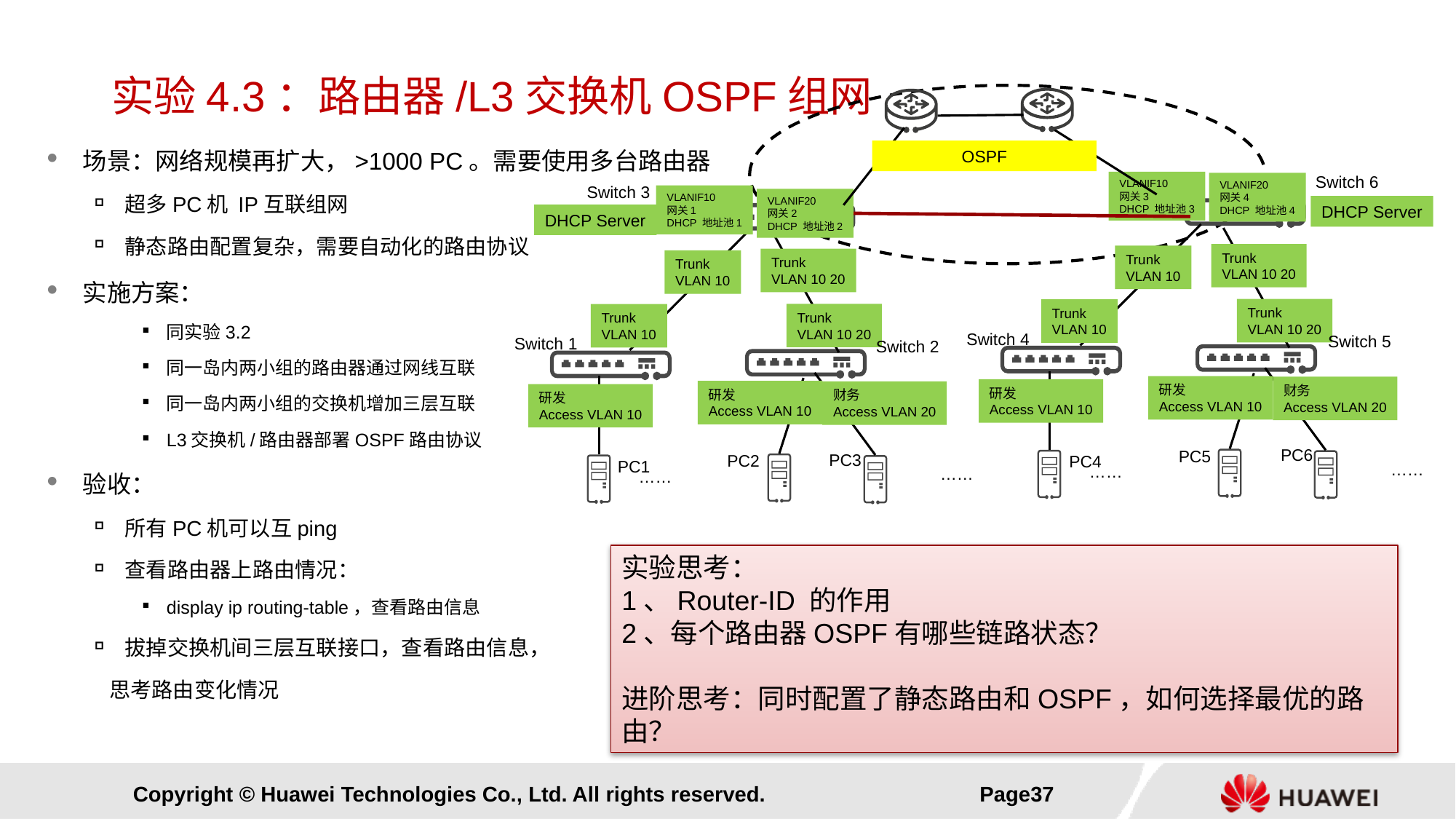

# 实验4.3：路由器/L3交换机OSPF组网

OSPF
Switch 6
VLANIF10
网关3
DHCP 地址池3
VLANIF20
网关4
DHCP 地址池4
DHCP Server

Trunk
VLAN 10 20
Trunk
VLAN 10
Trunk
VLAN 10 20
Trunk
VLAN 10
Switch 4
Switch 5

研发
Access VLAN 10
财务
Access VLAN 20
研发
Access VLAN 10
PC6
PC5
PC4

……
……
Switch 3
VLANIF10
网关1
DHCP 地址池1
VLANIF20
网关2
DHCP 地址池2

DHCP Server
Trunk
VLAN 10 20
Trunk
VLAN 10
Trunk
VLAN 10 20
Trunk
VLAN 10
Switch 1
Switch 2

研发
Access VLAN 10
财务
Access VLAN 20
研发
Access VLAN 10
PC3
PC2
PC1

……
……
场景：网络规模再扩大，>1000 PC。需要使用多台路由器
超多PC机 IP互联组网
静态路由配置复杂，需要自动化的路由协议
实施方案：
同实验3.2
同一岛内两小组的路由器通过网线互联
同一岛内两小组的交换机增加三层互联
L3交换机/路由器部署OSPF路由协议
验收：
所有PC机可以互ping
查看路由器上路由情况：
display ip routing-table，查看路由信息
拔掉交换机间三层互联接口，查看路由信息，
  思考路由变化情况

实验思考：
1、Router-ID 的作用
2、每个路由器OSPF有哪些链路状态？

进阶思考：同时配置了静态路由和OSPF，如何选择最优的路由？
Page37